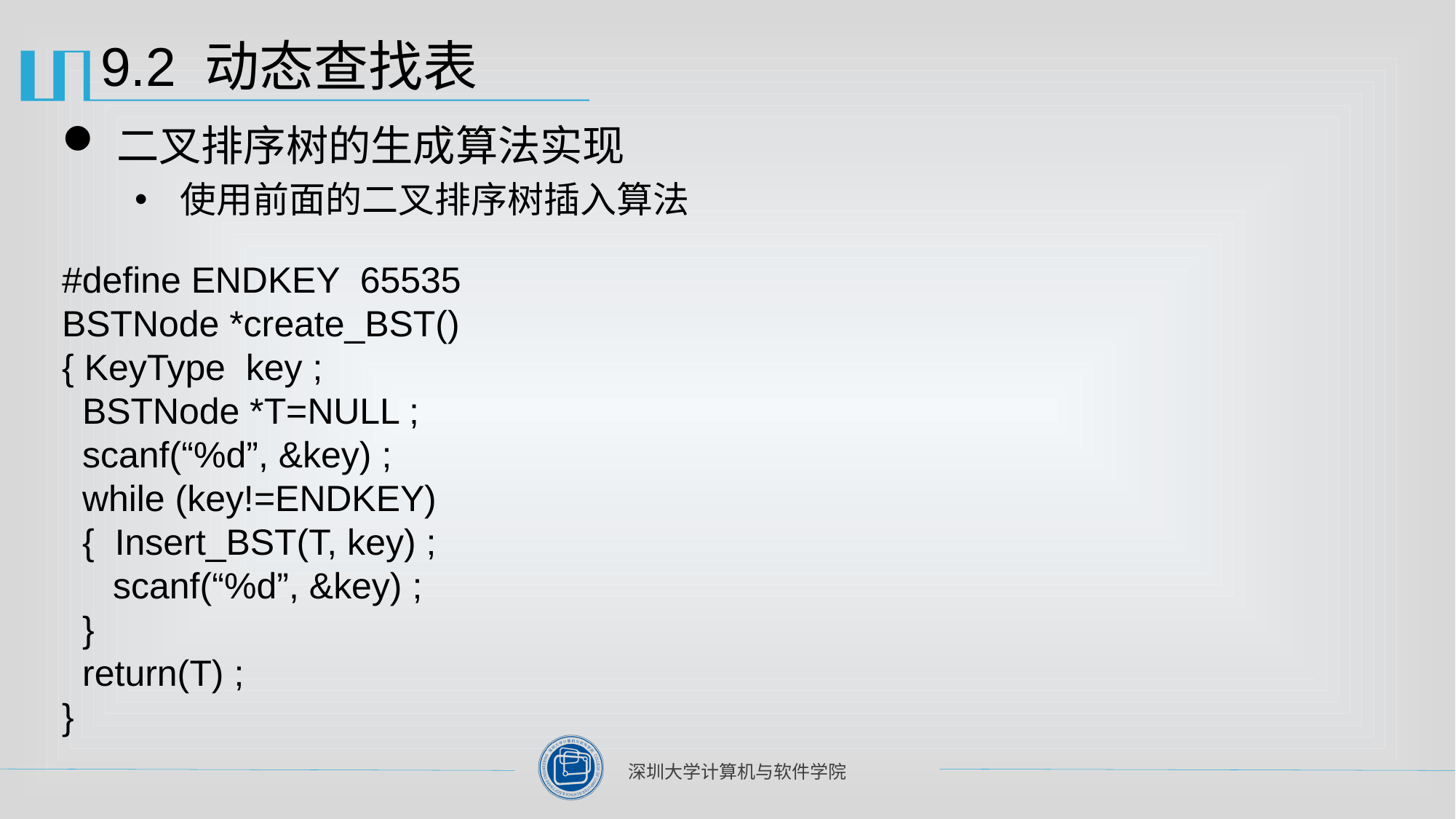

# 9.2 动态查找表
二叉排序树的生成算法实现
使用前面的二叉排序树插入算法

#define ENDKEY  65535
BSTNode *create_BST()
{ KeyType  key ;
  BSTNode *T=NULL ;
  scanf(“%d”, &key) ;
  while (key!=ENDKEY)
  {  Insert_BST(T, key) ;
     scanf(“%d”, &key) ;
  }
  return(T) ;
}

47